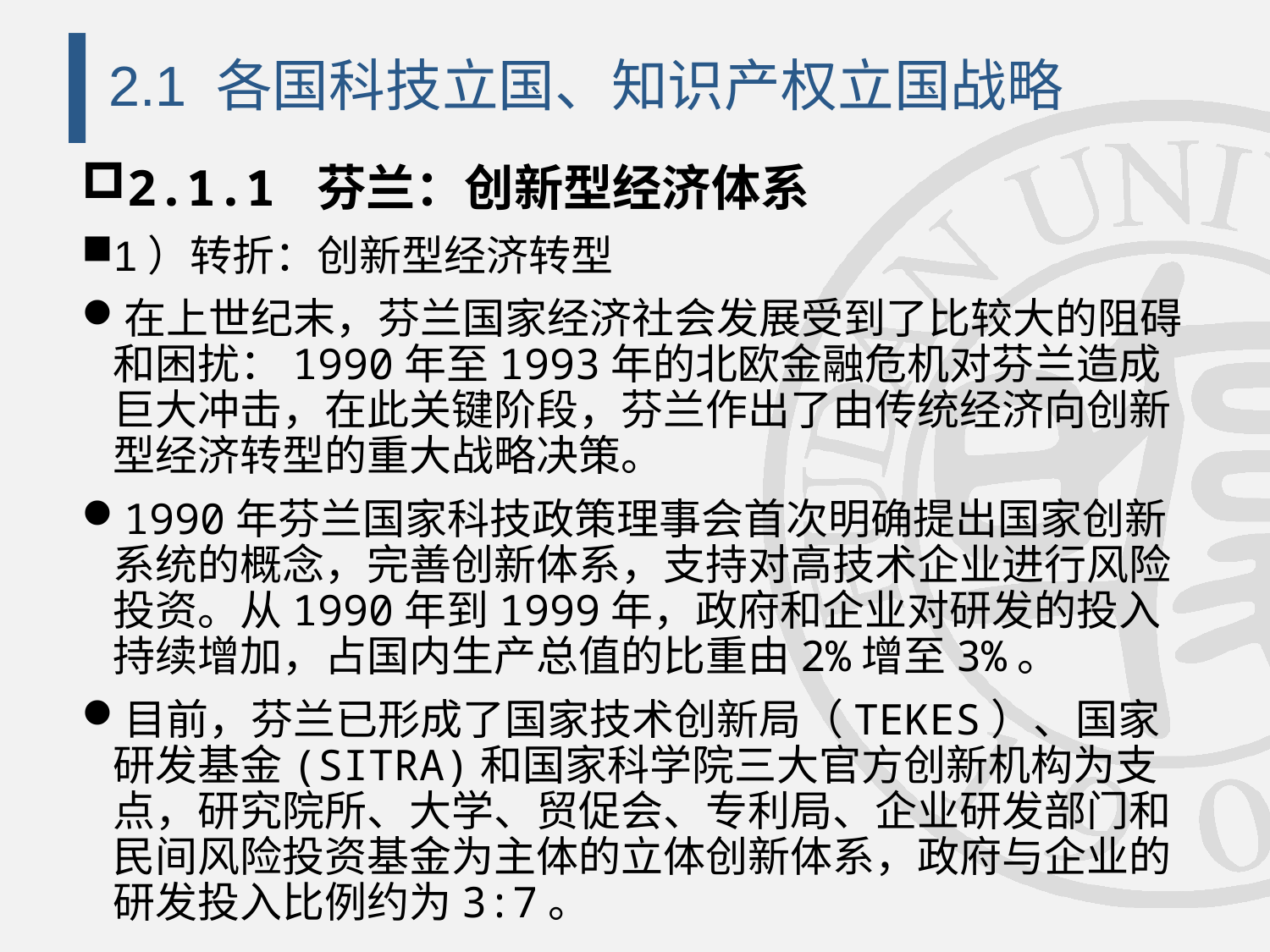

# 2.1 各国科技立国、知识产权立国战略
2.1.1 芬兰：创新型经济体系
1）转折：创新型经济转型
在上世纪末，芬兰国家经济社会发展受到了比较大的阻碍和困扰：1990年至1993年的北欧金融危机对芬兰造成巨大冲击，在此关键阶段，芬兰作出了由传统经济向创新型经济转型的重大战略决策。
1990年芬兰国家科技政策理事会首次明确提出国家创新系统的概念，完善创新体系，支持对高技术企业进行风险投资。从1990年到1999年，政府和企业对研发的投入持续增加，占国内生产总值的比重由2%增至3%。
目前，芬兰已形成了国家技术创新局（TEKES）、国家研发基金(SITRA)和国家科学院三大官方创新机构为支点，研究院所、大学、贸促会、专利局、企业研发部门和民间风险投资基金为主体的立体创新体系，政府与企业的研发投入比例约为3:7。